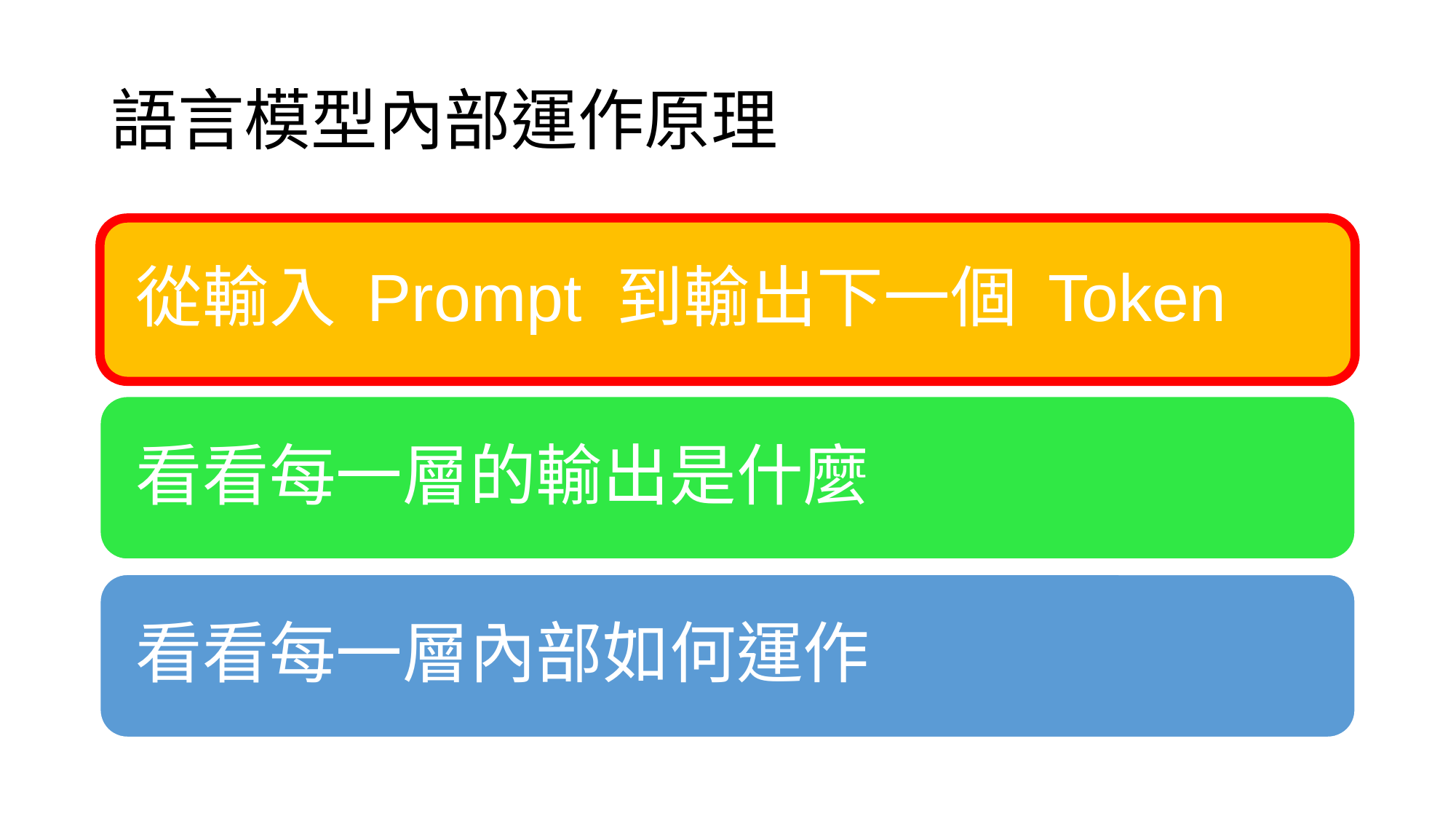

# 語言模型內部運作原理
從輸入 Prompt 到輸出下一個 Token
看看每一層的輸出是什麼
看看每一層內部如何運作